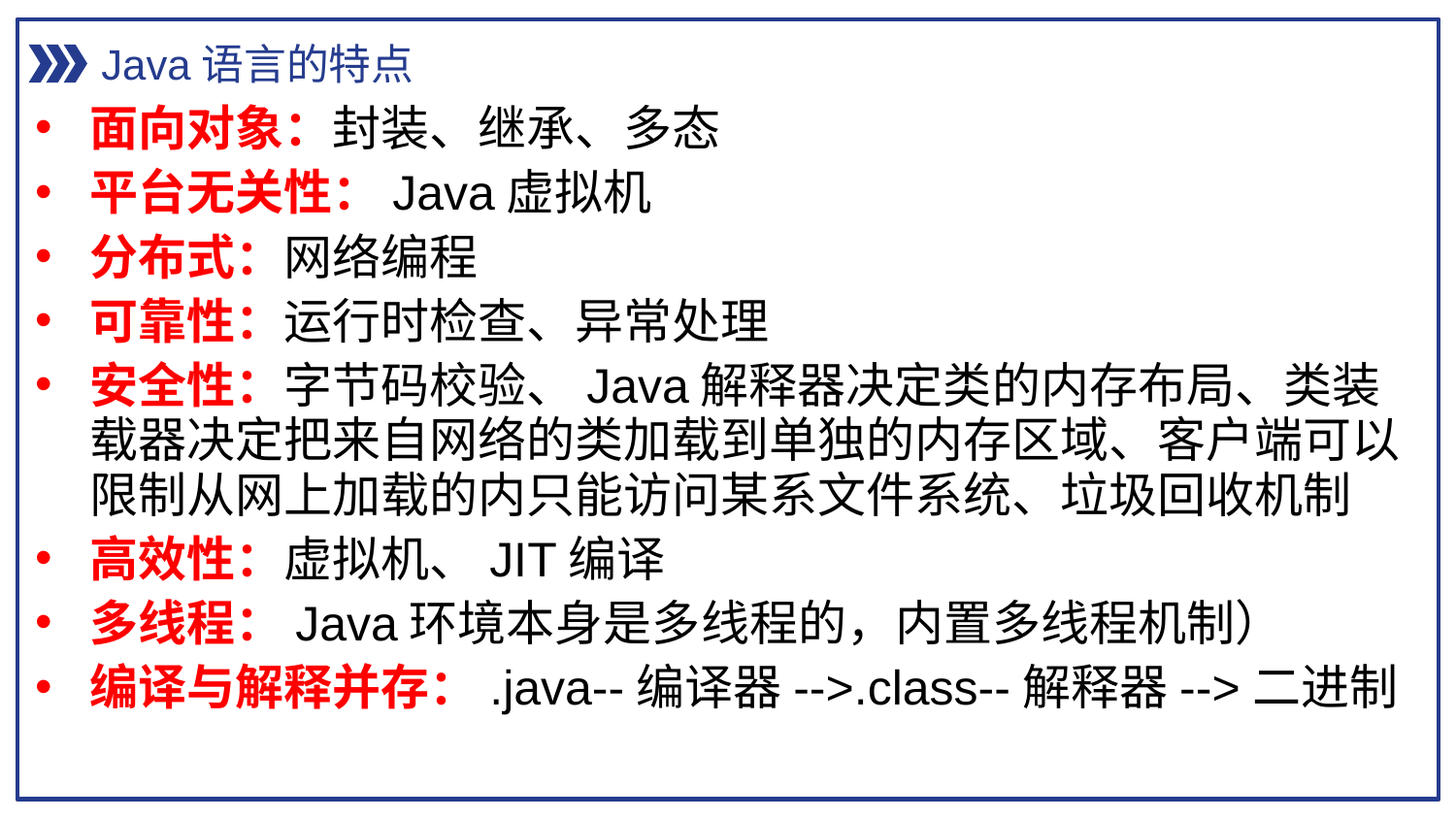

Java语言的特点

面向对象：封装、继承、多态
平台无关性：Java虚拟机
分布式：网络编程
可靠性：运行时检查、异常处理
安全性：字节码校验、Java解释器决定类的内存布局、类装载器决定把来自网络的类加载到单独的内存区域、客户端可以限制从网上加载的内只能访问某系文件系统、垃圾回收机制
高效性：虚拟机、JIT编译
多线程：Java环境本身是多线程的，内置多线程机制）
编译与解释并存：.java--编译器-->.class--解释器-->二进制